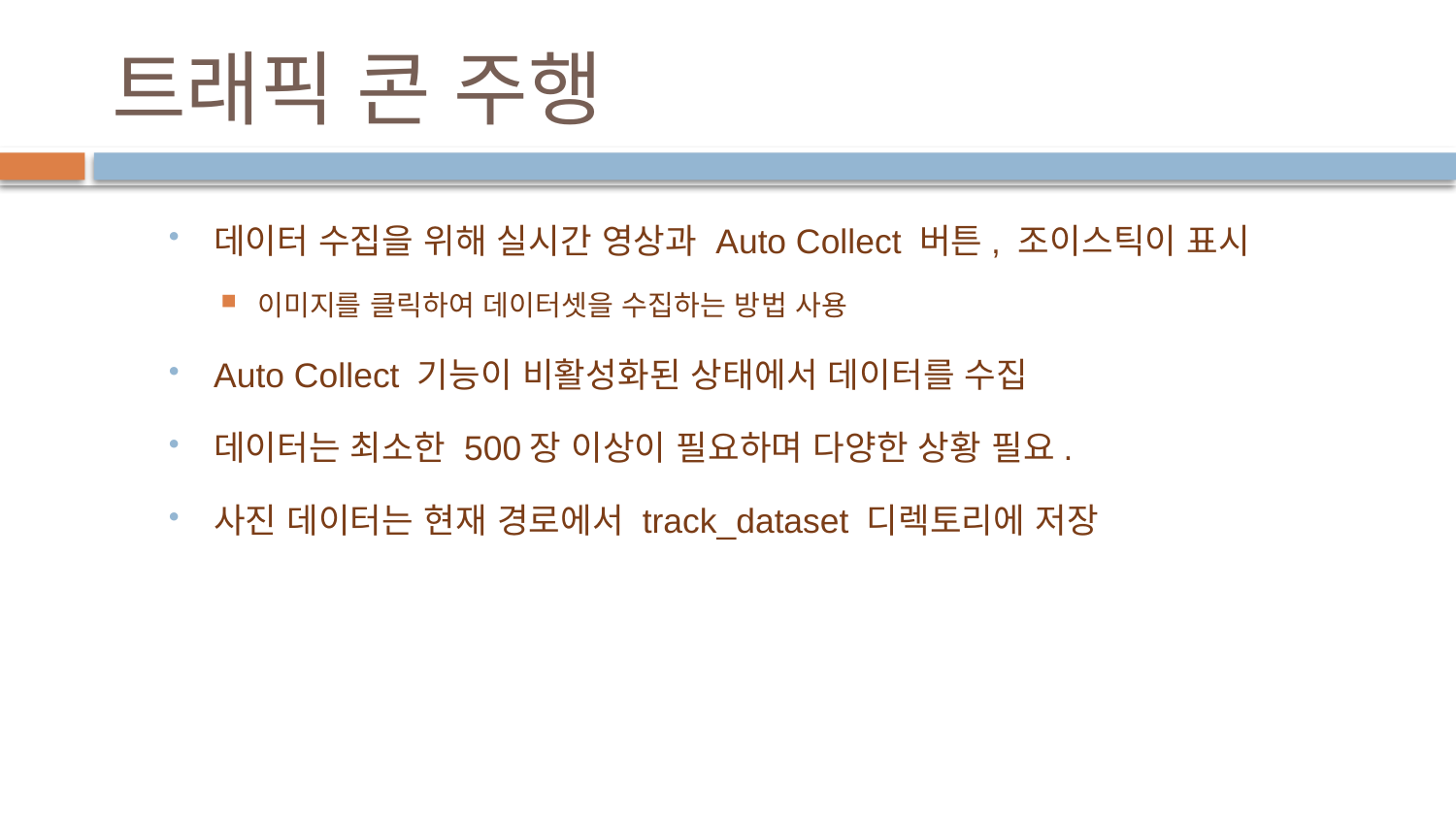

# 트래픽 콘 주행
데이터 수집을 위해 실시간 영상과 Auto Collect 버튼, 조이스틱이 표시
이미지를 클릭하여 데이터셋을 수집하는 방법 사용
Auto Collect 기능이 비활성화된 상태에서 데이터를 수집
데이터는 최소한 500장 이상이 필요하며 다양한 상황 필요.
사진 데이터는 현재 경로에서 track_dataset 디렉토리에 저장